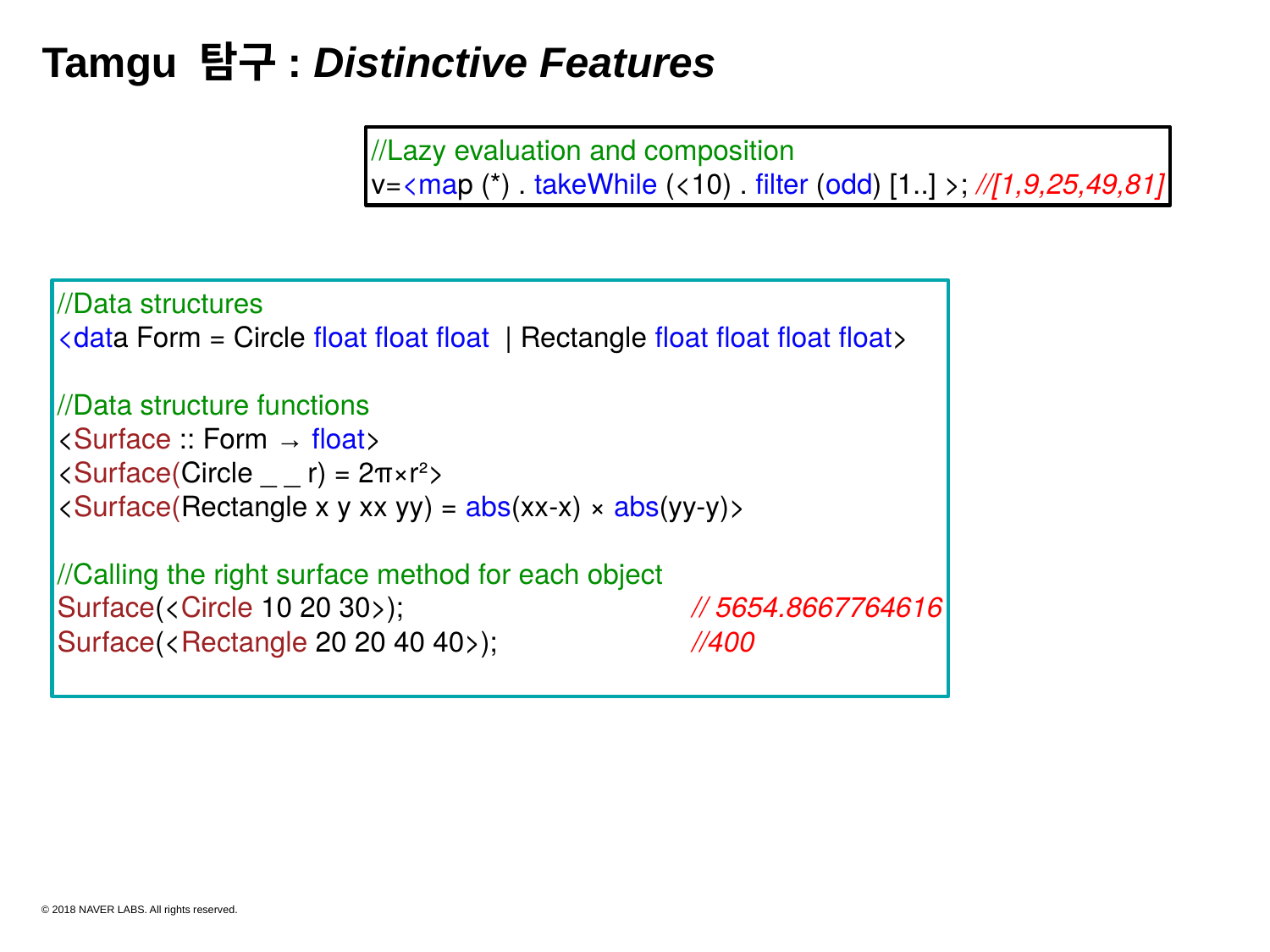

Tamgu 탐구: Distinctive Features

//Lazy evaluation and composition
v=<map (*) . takeWhile (<10) . filter (odd) [1..] >; //[1,9,25,49,81]
//Data structures
<data Form = Circle float float float  | Rectangle float float float float>

//Data structure functions
<Surface :: Form → float>
<Surface(Circle _ _ r) = 2π×r²>
<Surface(Rectangle x y xx yy) = abs(xx-x) × abs(yy-y)>

//Calling the right surface method for each object
Surface(<Circle 10 20 30>);		 	// 5654.8667764616
Surface(<Rectangle 20 20 40 40>);		//400